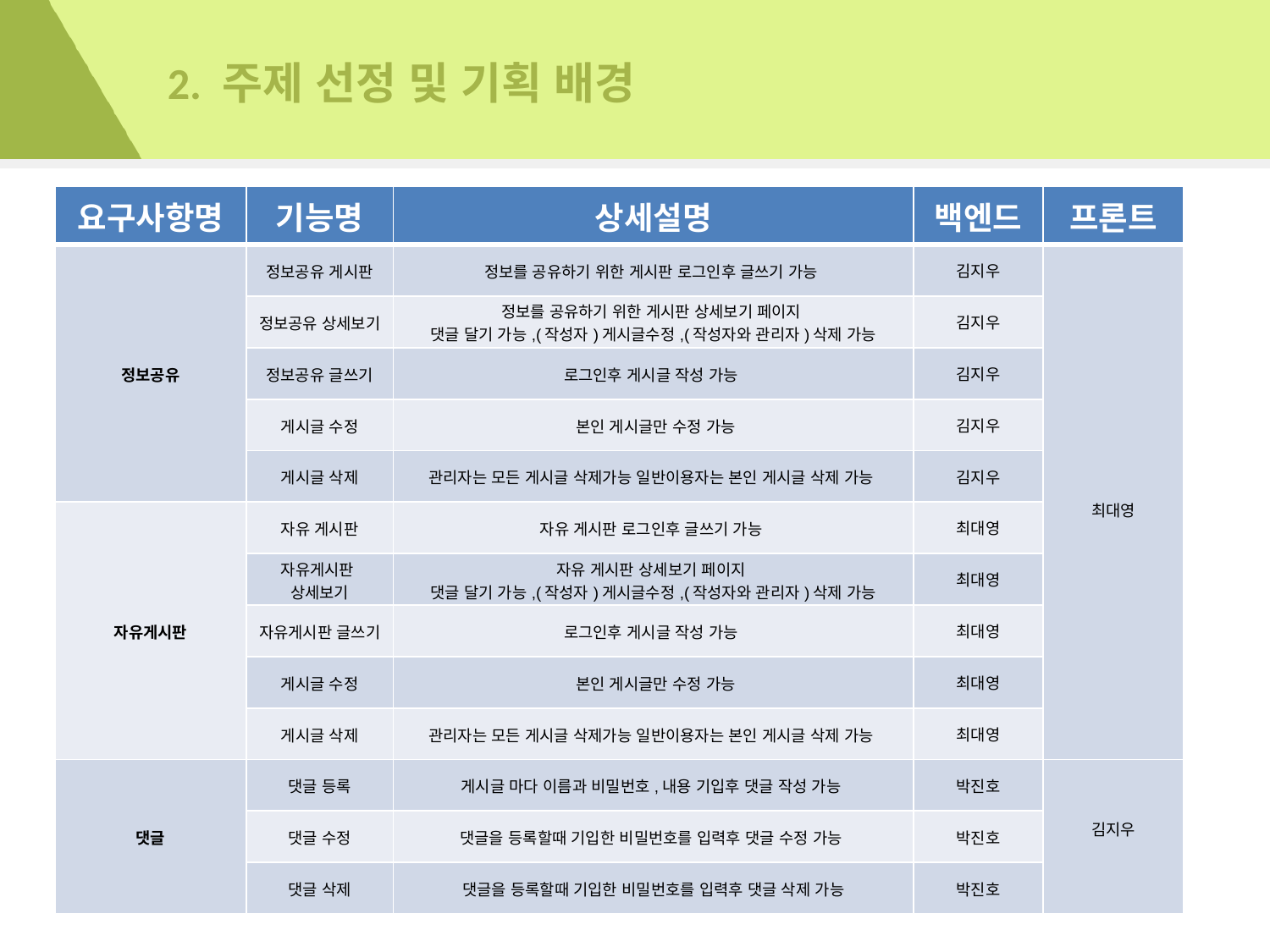

# 2. 주제 선정 및 기획 배경
| 요구사항명 | 기능명 | 상세설명 | 백엔드 | 프론트 |
| --- | --- | --- | --- | --- |
| 정보공유 | 정보공유 게시판 | 정보를 공유하기 위한 게시판 로그인후 글쓰기 가능 | 김지우 | 최대영 |
|  | 정보공유 상세보기 | 정보를 공유하기 위한 게시판 상세보기 페이지 댓글 달기 가능,(작성자)게시글수정,(작성자와 관리자)삭제 가능 | 김지우 |  |
|  | 정보공유 글쓰기 | 로그인후 게시글 작성 가능 | 김지우 |  |
|  | 게시글 수정 | 본인 게시글만 수정 가능 | 김지우 |  |
|  | 게시글 삭제 | 관리자는 모든 게시글 삭제가능 일반이용자는 본인 게시글 삭제 가능 | 김지우 |  |
| 자유게시판 | 자유 게시판 | 자유 게시판 로그인후 글쓰기 가능 | 최대영 |  |
|  | 자유게시판 상세보기 | 자유 게시판 상세보기 페이지 댓글 달기 가능,(작성자)게시글수정,(작성자와 관리자)삭제 가능 | 최대영 |  |
|  | 자유게시판 글쓰기 | 로그인후 게시글 작성 가능 | 최대영 |  |
|  | 게시글 수정 | 본인 게시글만 수정 가능 | 최대영 |  |
|  | 게시글 삭제 | 관리자는 모든 게시글 삭제가능 일반이용자는 본인 게시글 삭제 가능 | 최대영 |  |
| 댓글 | 댓글 등록 | 게시글 마다 이름과 비밀번호,내용 기입후 댓글 작성 가능 | 박진호 | 김지우 |
|  | 댓글 수정 | 댓글을 등록할때 기입한 비밀번호를 입력후 댓글 수정 가능 | 박진호 |  |
|  | 댓글 삭제 | 댓글을 등록할때 기입한 비밀번호를 입력후 댓글 삭제 가능 | 박진호 |  |